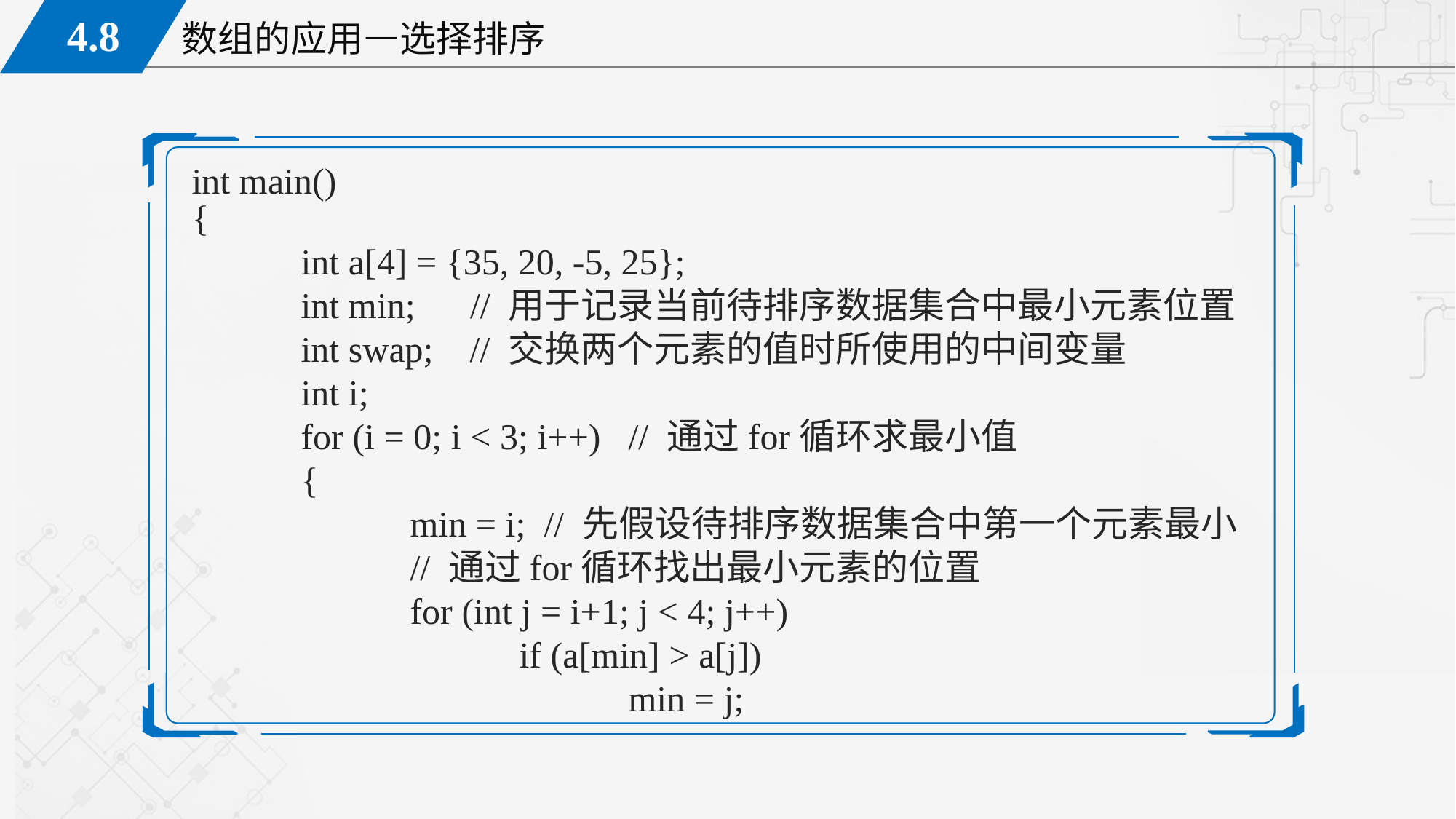

int main()
{
	int a[4] = {35, 20, -5, 25};
	int min;      // 用于记录当前待排序数据集合中最小元素位置
	int swap;    // 交换两个元素的值时所使用的中间变量
	int i;
	for (i = 0; i < 3; i++)	// 通过for循环求最小值
	{
		min = i;  // 先假设待排序数据集合中第一个元素最小
		// 通过for循环找出最小元素的位置
		for (int j = i+1; j < 4; j++)
			if (a[min] > a[j])
				min = j;